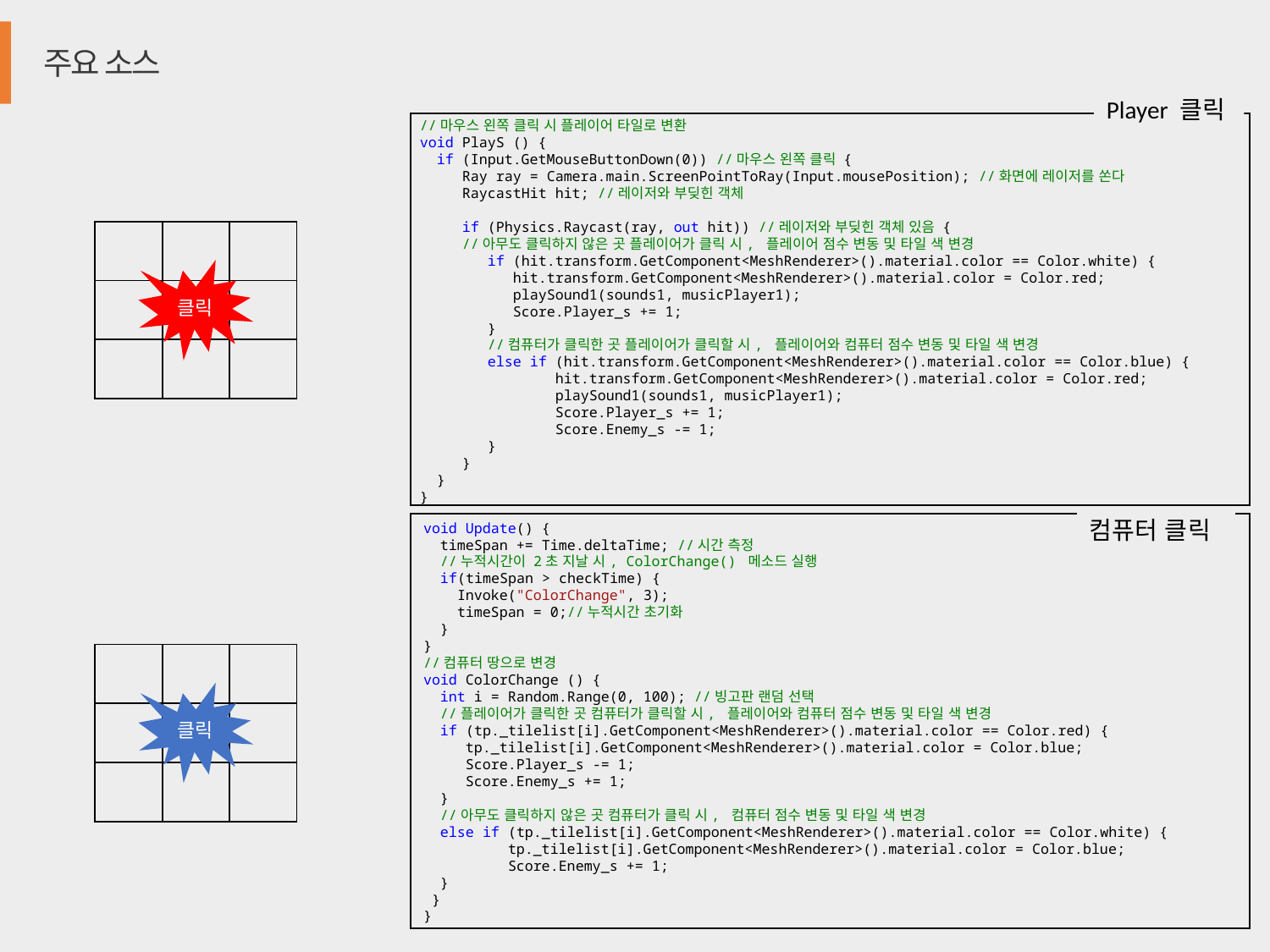

주요 소스
Player 클릭

컴퓨터 클릭

//마우스 왼쪽 클릭 시 플레이어 타일로 변환
void PlayS () {
  if (Input.GetMouseButtonDown(0)) //마우스 왼쪽 클릭 {
     Ray ray = Camera.main.ScreenPointToRay(Input.mousePosition); //화면에 레이저를 쏜다
     RaycastHit hit; //레이저와 부딪힌 객체

     if (Physics.Raycast(ray, out hit)) //레이저와 부딪힌 객체 있음 {
     //아무도 클릭하지 않은 곳 플레이어가 클릭 시, 플레이어 점수 변동 및 타일 색 변경
        if (hit.transform.GetComponent<MeshRenderer>().material.color == Color.white) {
           hit.transform.GetComponent<MeshRenderer>().material.color = Color.red;
           playSound1(sounds1, musicPlayer1);
           Score.Player_s += 1;
        }
        //컴퓨터가 클릭한 곳 플레이어가 클릭할 시, 플레이어와 컴퓨터 점수 변동 및 타일 색 변경
        else if (hit.transform.GetComponent<MeshRenderer>().material.color == Color.blue) {
                hit.transform.GetComponent<MeshRenderer>().material.color = Color.red;
                playSound1(sounds1, musicPlayer1);
                Score.Player_s += 1;
                Score.Enemy_s -= 1;
        }
     }
  }
}
|  |  |  |
| --- | --- | --- |
|  |  |  |
|  |  |  |
클릭
void Update() {
  timeSpan += Time.deltaTime; //시간 측정
  //누적시간이 2초 지날 시, ColorChange() 메소드 실행
  if(timeSpan > checkTime) {
    Invoke("ColorChange", 3);
    timeSpan = 0;//누적시간 초기화
  }
}
//컴퓨터 땅으로 변경
void ColorChange () {
  int i = Random.Range(0, 100); //빙고판 랜덤 선택
  //플레이어가 클릭한 곳 컴퓨터가 클릭할 시, 플레이어와 컴퓨터 점수 변동 및 타일 색 변경
  if (tp._tilelist[i].GetComponent<MeshRenderer>().material.color == Color.red) {
     tp._tilelist[i].GetComponent<MeshRenderer>().material.color = Color.blue;
     Score.Player_s -= 1;
     Score.Enemy_s += 1;
  }
  //아무도 클릭하지 않은 곳 컴퓨터가 클릭 시, 컴퓨터 점수 변동 및 타일 색 변경
  else if (tp._tilelist[i].GetComponent<MeshRenderer>().material.color == Color.white) {
          tp._tilelist[i].GetComponent<MeshRenderer>().material.color = Color.blue;
          Score.Enemy_s += 1;
  }
 }
}
|  |  |  |
| --- | --- | --- |
|  |  |  |
|  |  |  |
클릭